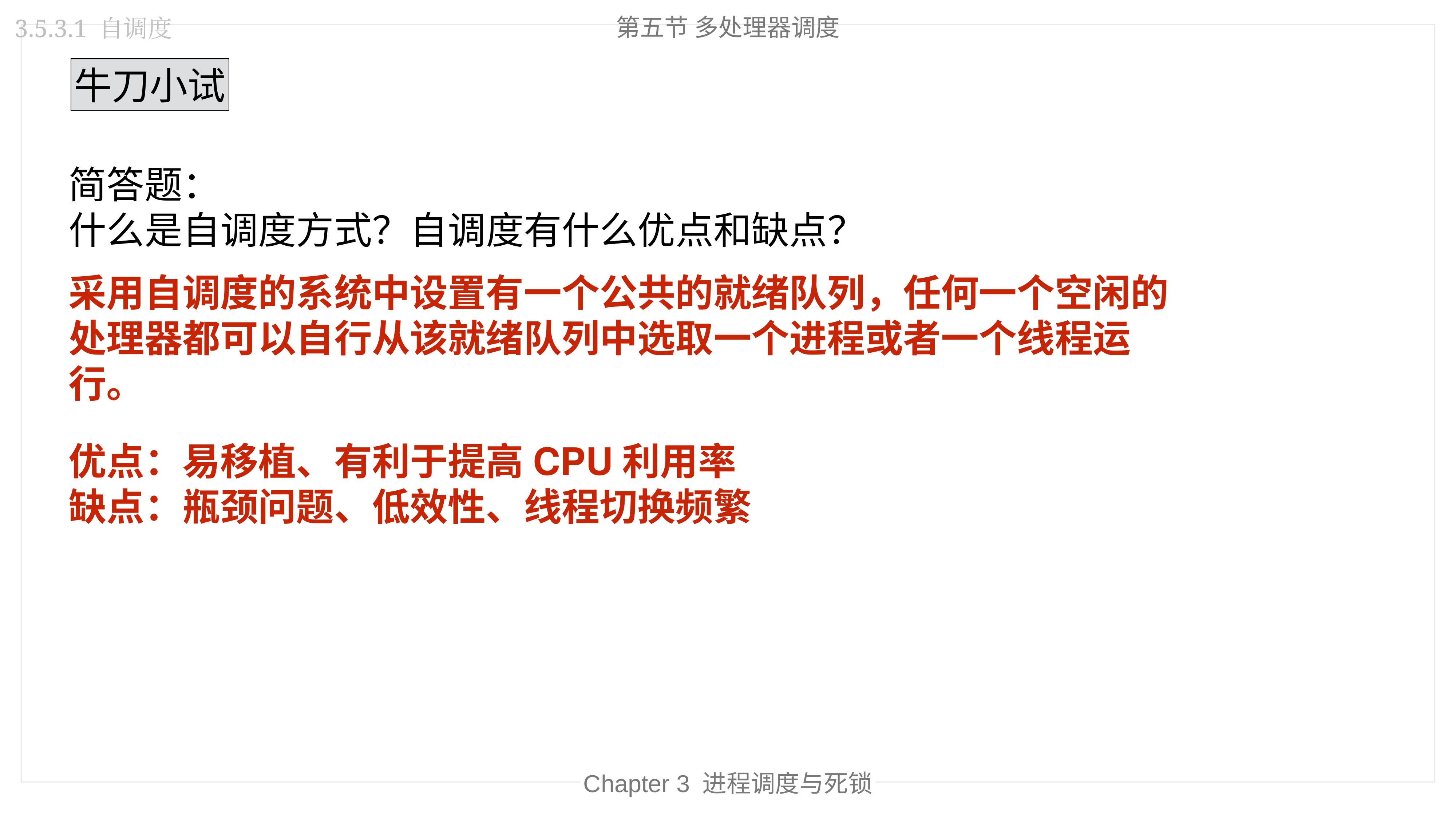

第五节 多处理器调度
3.5.3.1 自调度
牛刀小试
简答题：
什么是自调度方式？自调度有什么优点和缺点？
采用自调度的系统中设置有一个公共的就绪队列，任何一个空闲的处理器都可以自行从该就绪队列中选取一个进程或者一个线程运行。
优点：易移植、有利于提高CPU利用率
缺点：瓶颈问题、低效性、线程切换频繁
Chapter 3 进程调度与死锁